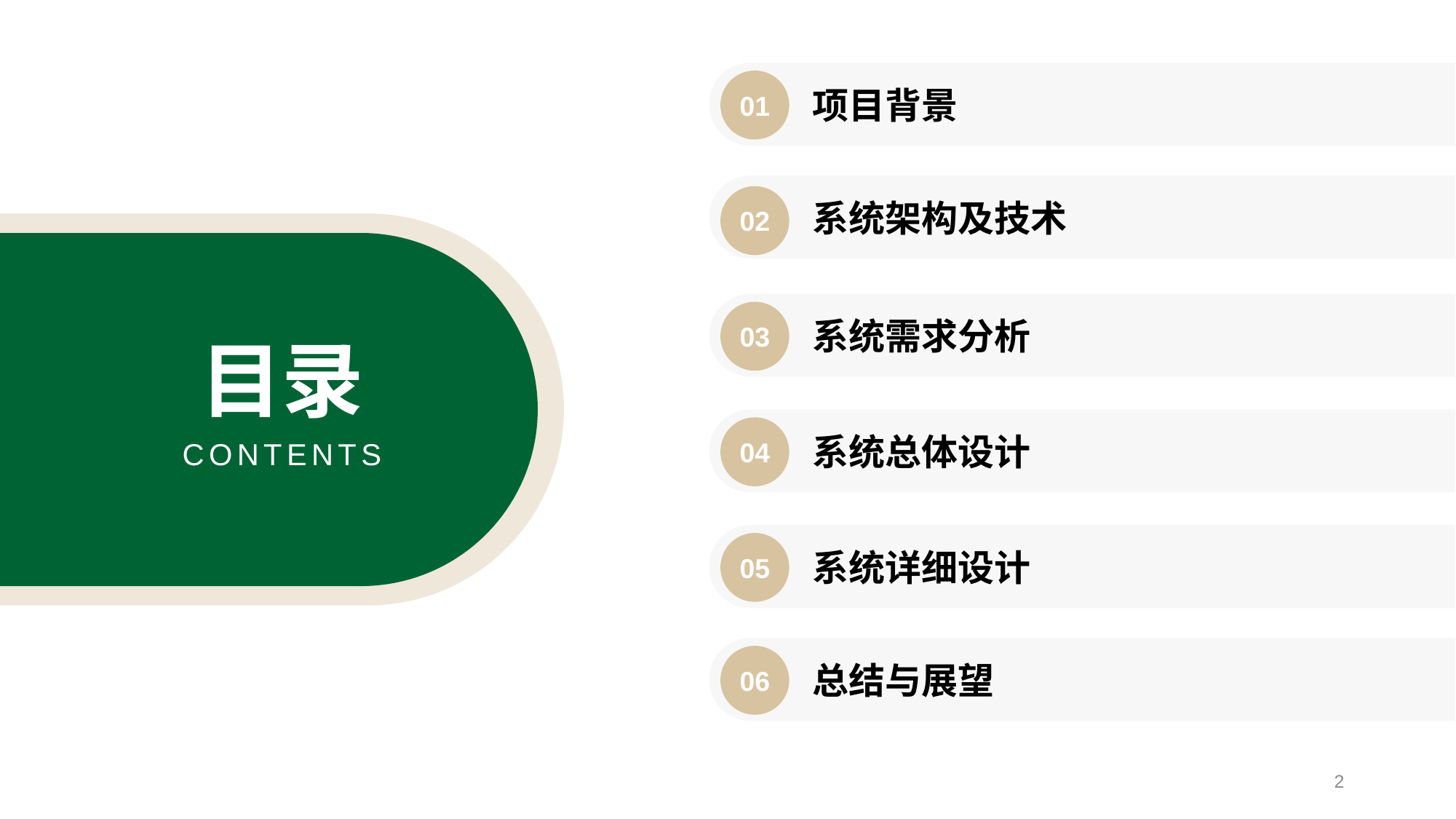

项目背景
01
系统架构及技术
02

系统需求分析
03
目录
CONTENTS
系统总体设计
04
系统详细设计
05
总结与展望
06
2